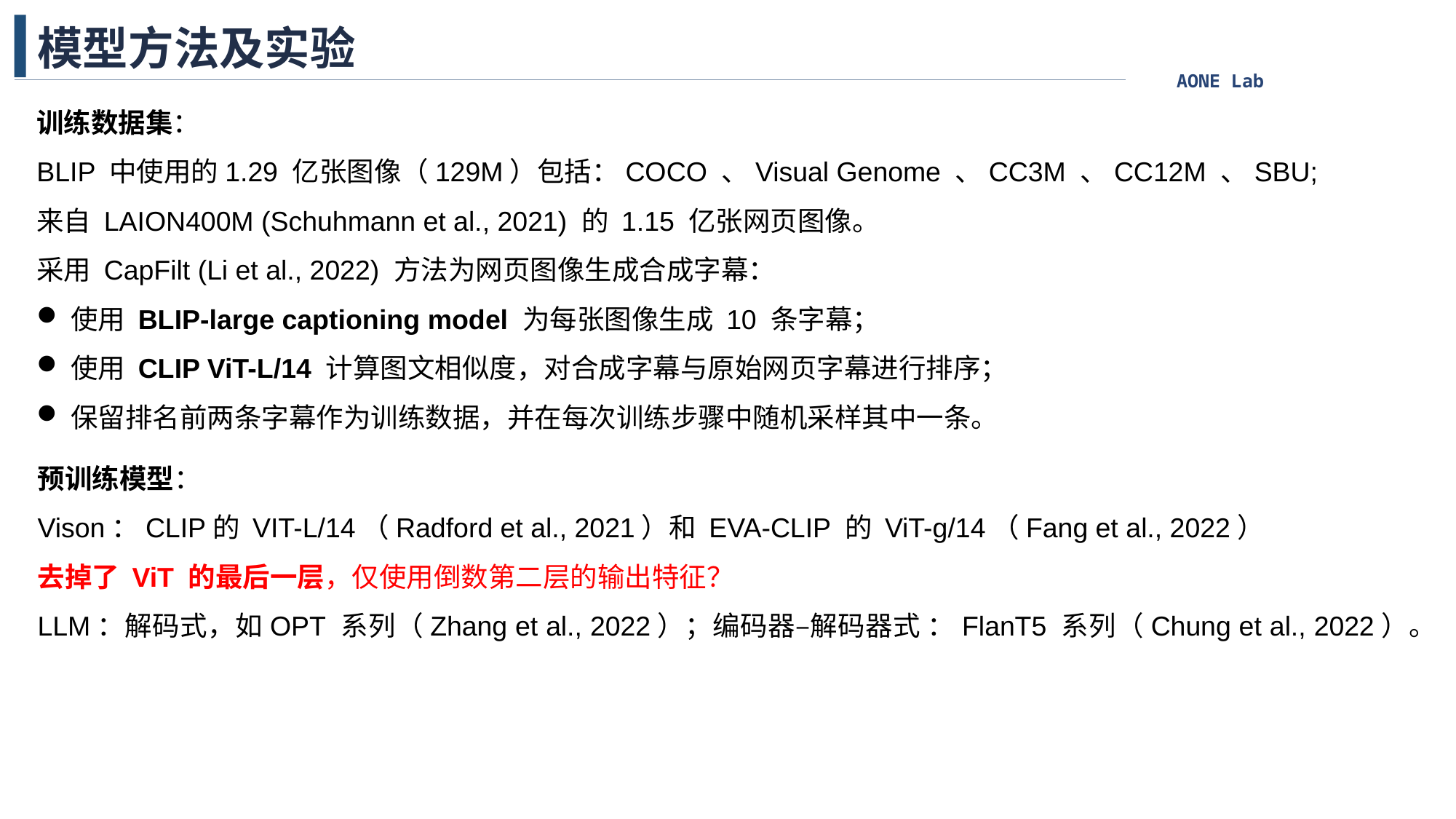

模型方法及实验

训练数据集：
BLIP 中使用的1.29 亿张图像（129M）包括：COCO 、Visual Genome 、CC3M 、CC12M 、SBU;
来自 LAION400M (Schuhmann et al., 2021) 的 1.15 亿张网页图像。
采用 CapFilt (Li et al., 2022) 方法为网页图像生成合成字幕：
使用 BLIP-large captioning model 为每张图像生成 10 条字幕；
使用 CLIP ViT-L/14 计算图文相似度，对合成字幕与原始网页字幕进行排序；
保留排名前两条字幕作为训练数据，并在每次训练步骤中随机采样其中一条。
预训练模型：
Vison：CLIP的 VIT-L/14（Radford et al., 2021）和 EVA-CLIP 的 ViT-g/14（Fang et al., 2022）
去掉了 ViT 的最后一层，仅使用倒数第二层的输出特征？
LLM：解码式，如OPT 系列（Zhang et al., 2022）；编码器–解码器式 ：FlanT5 系列（Chung et al., 2022）。